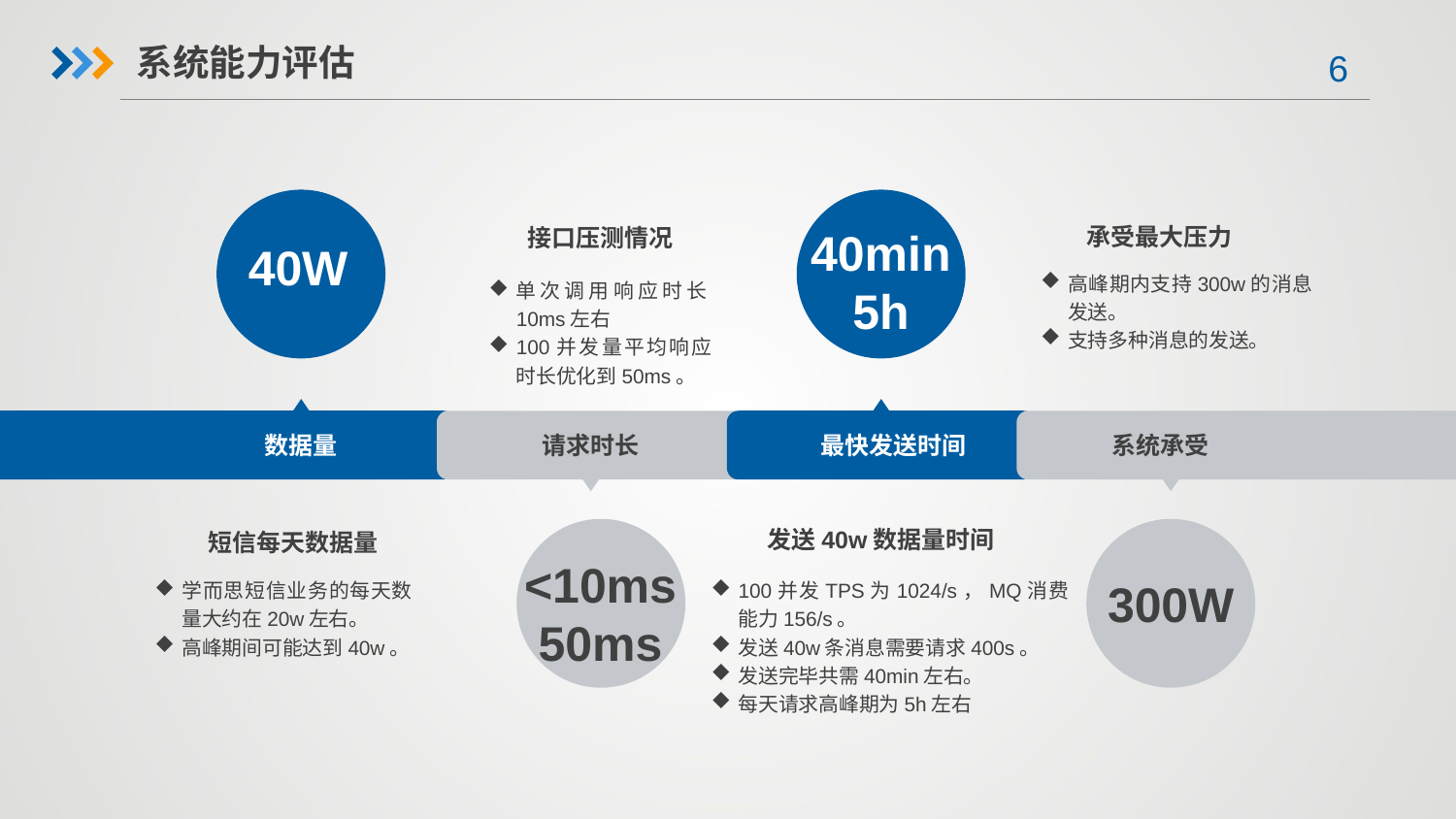

系统能力评估

承受最大压力
40min
5h
接口压测情况
40W
高峰期内支持300w的消息发送。
支持多种消息的发送。
单次调用响应时长10ms左右
100并发量平均响应时长优化到50ms。

数据量
请求时长
最快发送时间
系统承受

发送40w数据量时间
短信每天数据量
<10ms
50ms
学而思短信业务的每天数量大约在20w左右。
高峰期间可能达到40w。
100并发TPS为1024/s，MQ消费能力156/s。
发送40w条消息需要请求400s。
发送完毕共需40min左右。
每天请求高峰期为5h左右
300W